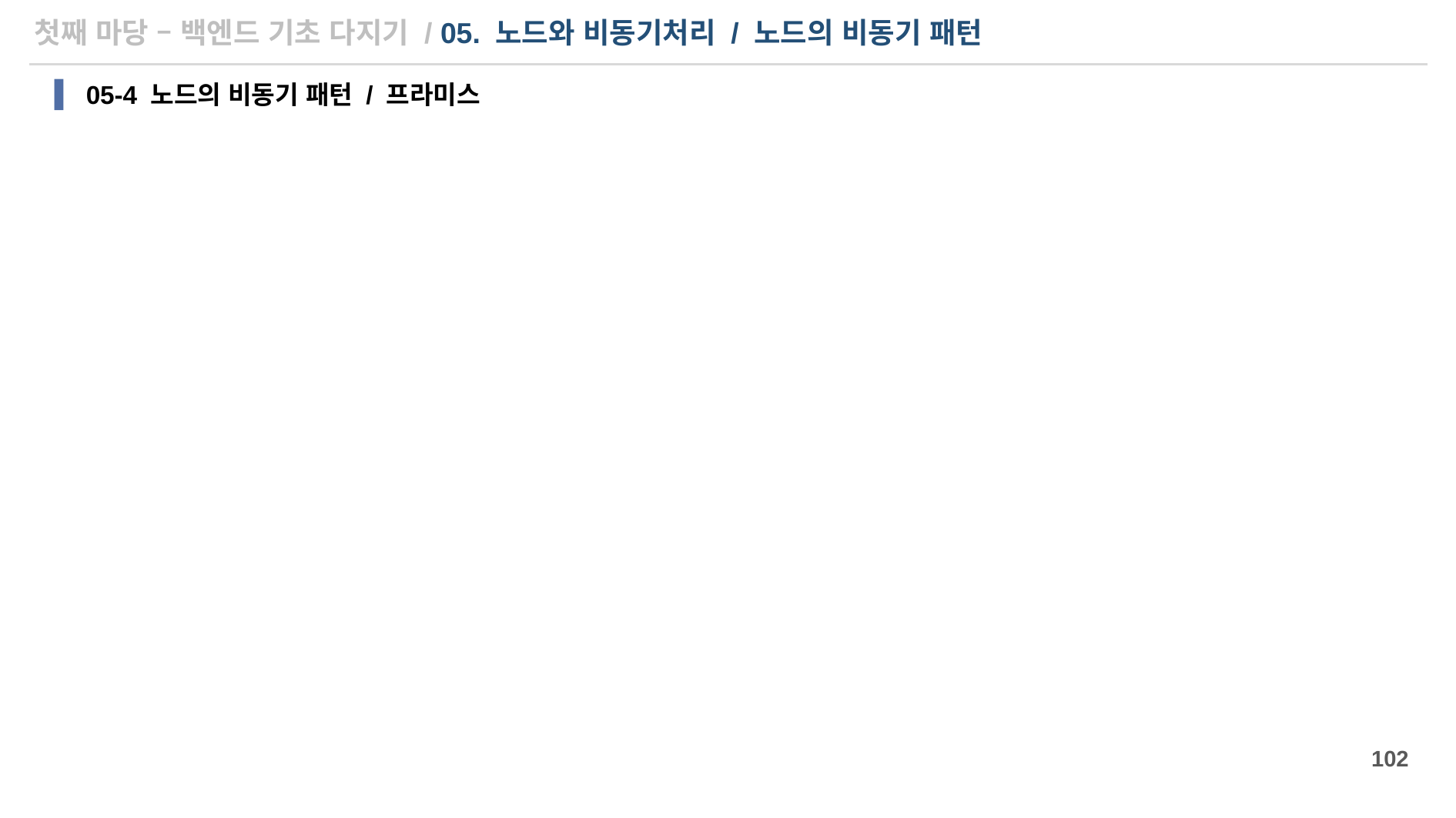

# 첫째 마당 – 백엔드 기초 다지기 / 05. 노드와 비동기처리 / 노드의 비동기 패턴
05-4 노드의 비동기 패턴 / 프라미스
102